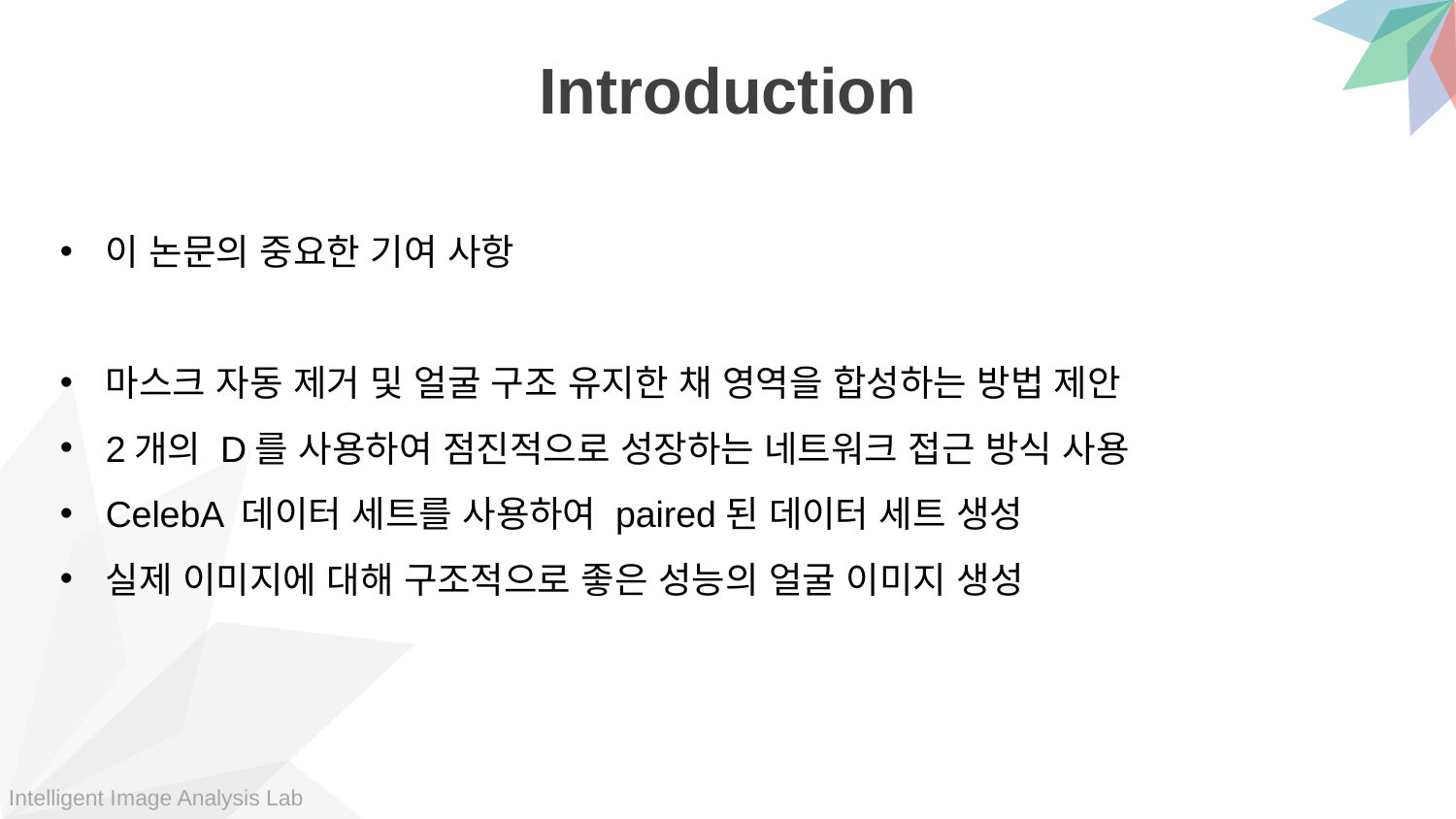

Introduction
이 논문의 중요한 기여 사항

마스크 자동 제거 및 얼굴 구조 유지한 채 영역을 합성하는 방법 제안
2개의 D를 사용하여 점진적으로 성장하는 네트워크 접근 방식 사용
CelebA 데이터 세트를 사용하여 paired된 데이터 세트 생성
실제 이미지에 대해 구조적으로 좋은 성능의 얼굴 이미지 생성